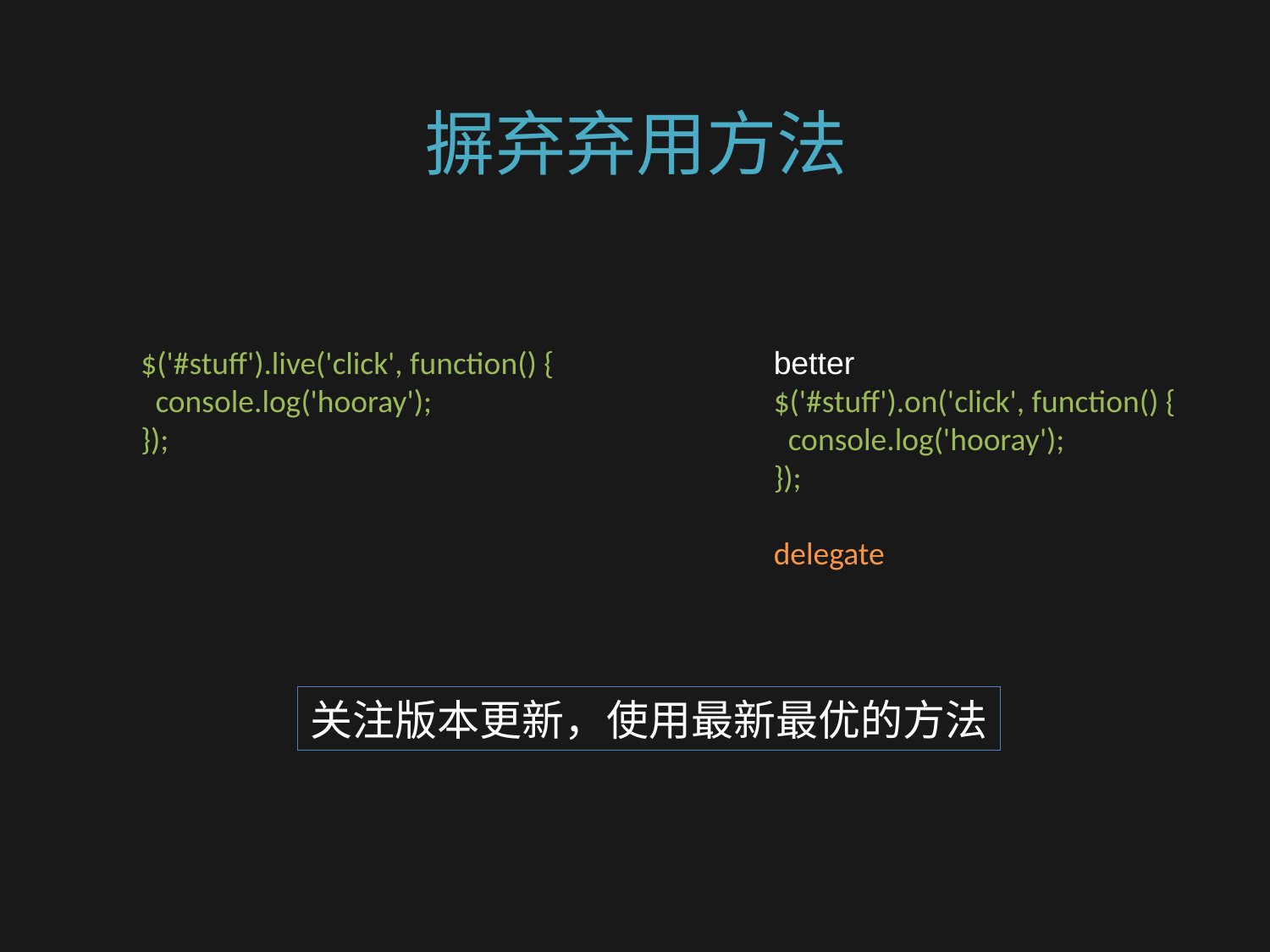

# 摒弃弃用方法
better
$('#stuff').on('click', function() {
  console.log('hooray');
});

delegate
$('#stuff').live('click', function() {
  console.log('hooray');
});
关注版本更新，使用最新最优的方法